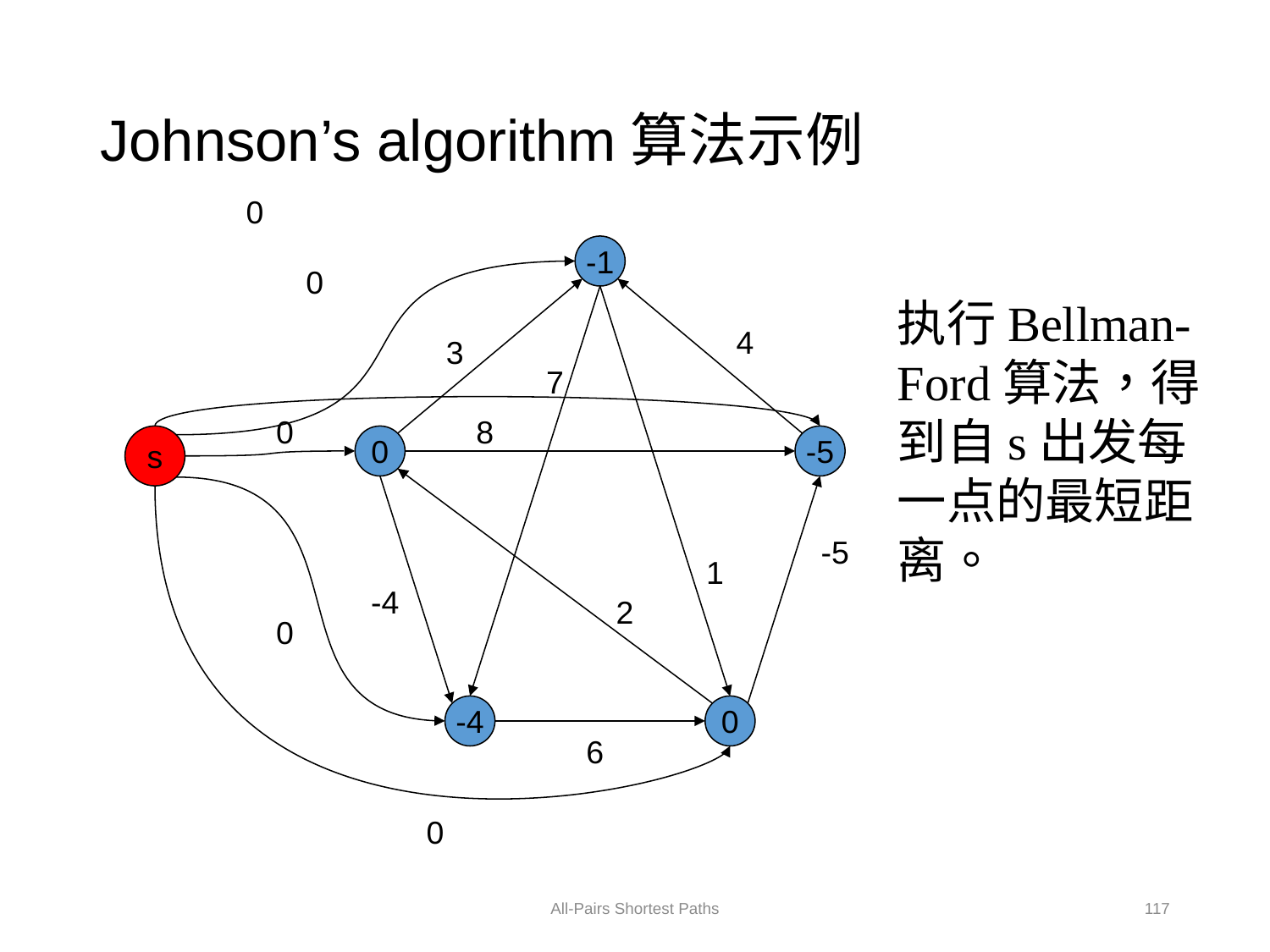

# Johnson’s algorithm算法示例
0
-1
0
执行Bellman-Ford算法，得到自s出发每一点的最短距离。
4
3
7
0
8
s
0
-5
-5
1
-4
2
0
-4
0
6
0
All-Pairs Shortest Paths
117